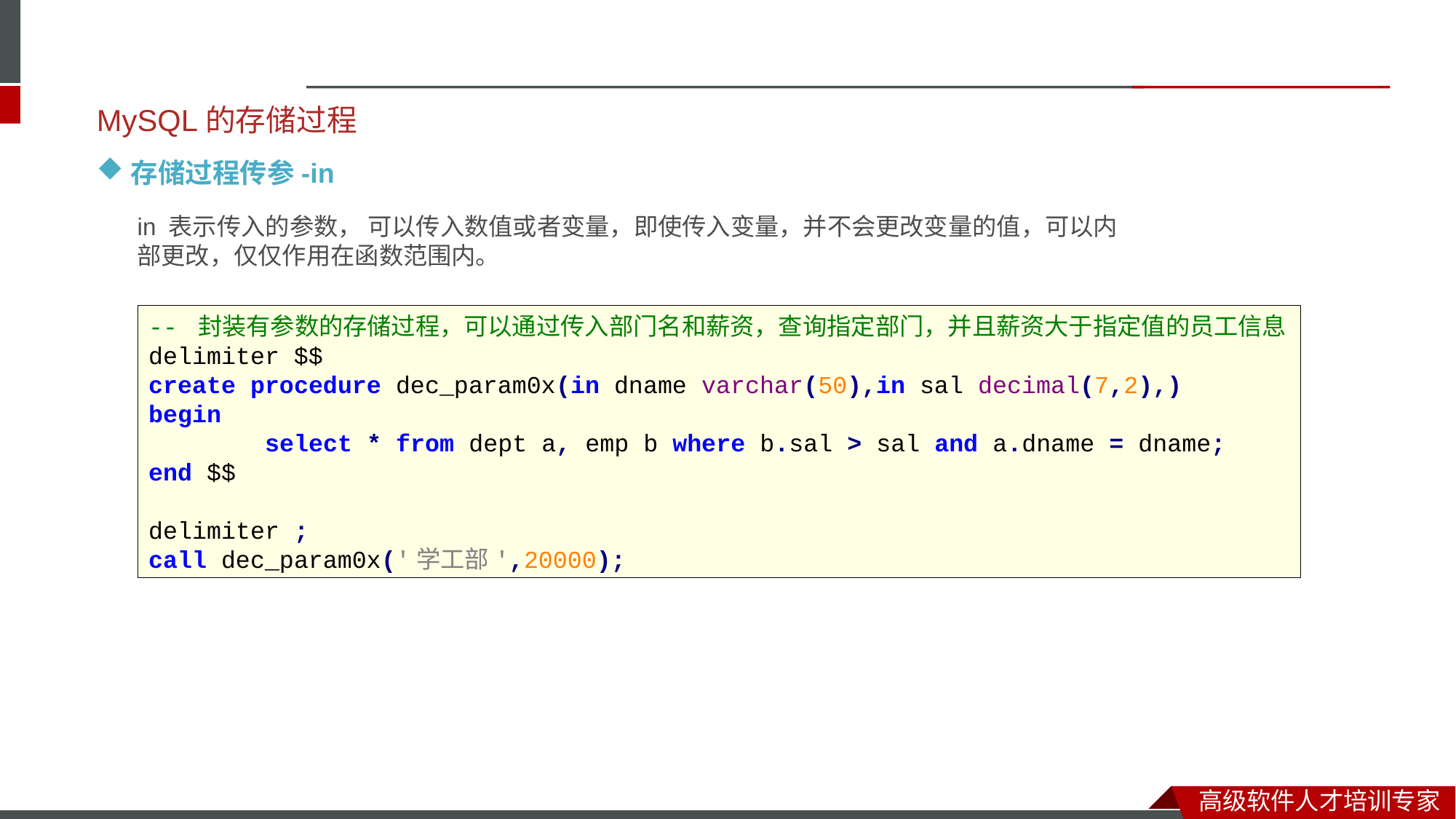

MySQL的存储过程
存储过程传参-in
in 表示传入的参数， 可以传入数值或者变量，即使传入变量，并不会更改变量的值，可以内部更改，仅仅作用在函数范围内。

-- 封装有参数的存储过程，可以通过传入部门名和薪资，查询指定部门，并且薪资大于指定值的员工信息
delimiter $$
create procedure dec_param0x(in dname varchar(50),in sal decimal(7,2),)
begin
        select * from dept a, emp b where b.sal > sal and a.dname = dname;
end $$

delimiter ;
call dec_param0x('学工部',20000);